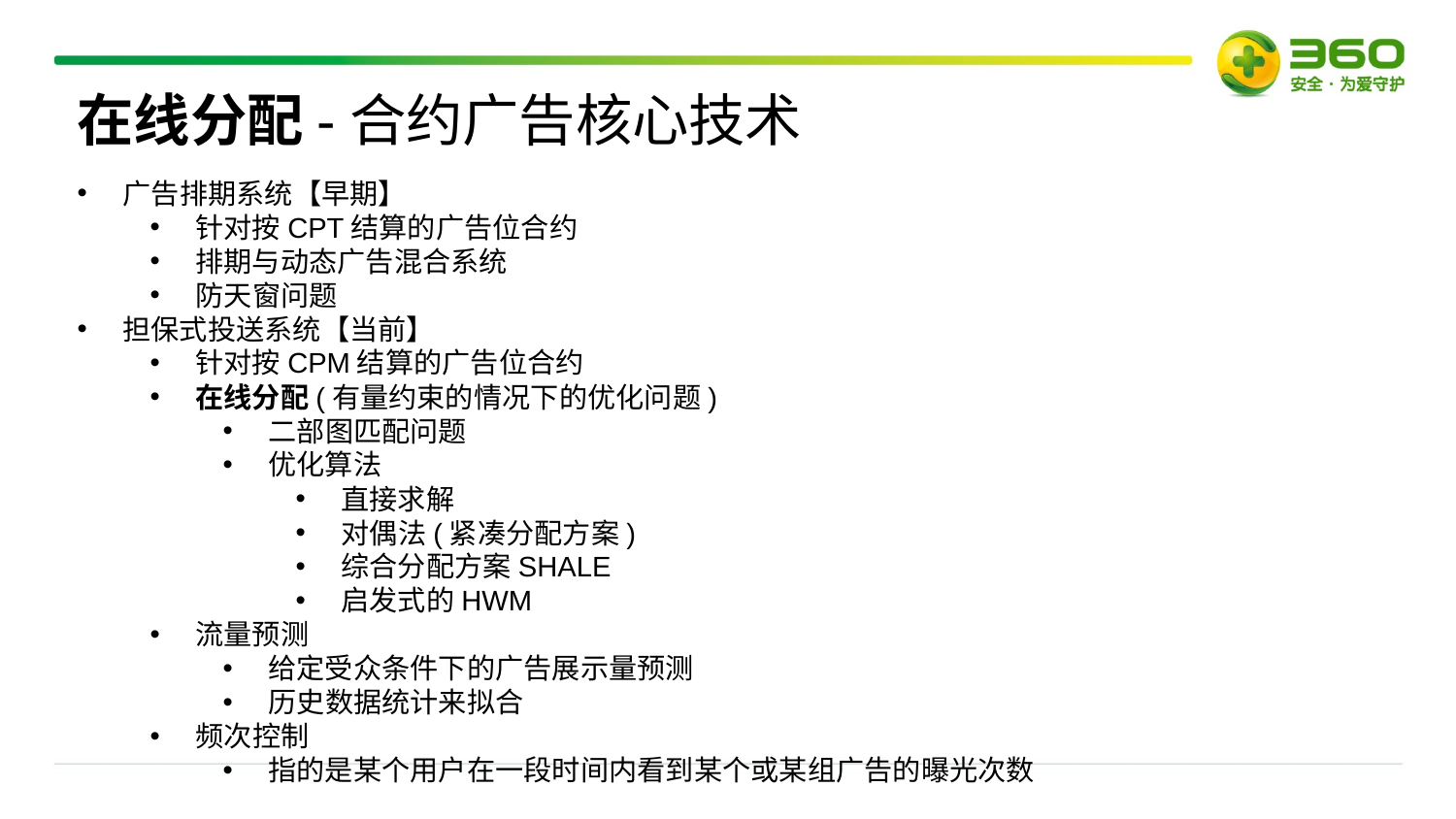

在线分配-合约广告核心技术
广告排期系统【早期】
针对按CPT结算的广告位合约
排期与动态广告混合系统
防天窗问题
担保式投送系统【当前】
针对按CPM结算的广告位合约
在线分配(有量约束的情况下的优化问题)
二部图匹配问题
优化算法
直接求解
对偶法(紧凑分配方案)
综合分配方案SHALE
启发式的HWM
流量预测
给定受众条件下的广告展示量预测
历史数据统计来拟合
频次控制
指的是某个用户在一段时间内看到某个或某组广告的曝光次数